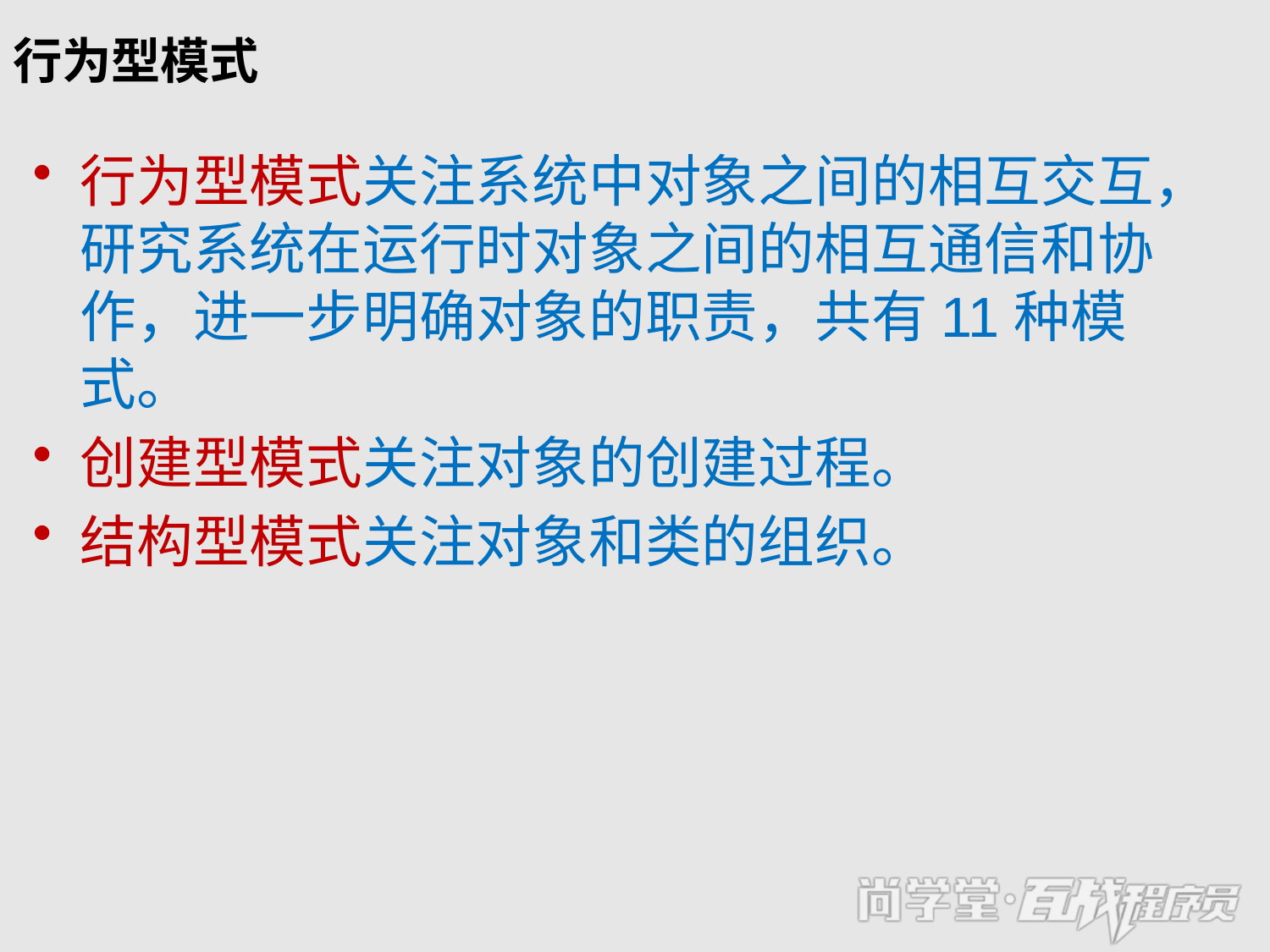

# 行为型模式
行为型模式关注系统中对象之间的相互交互，研究系统在运行时对象之间的相互通信和协作，进一步明确对象的职责，共有11种模式。
创建型模式关注对象的创建过程。
结构型模式关注对象和类的组织。